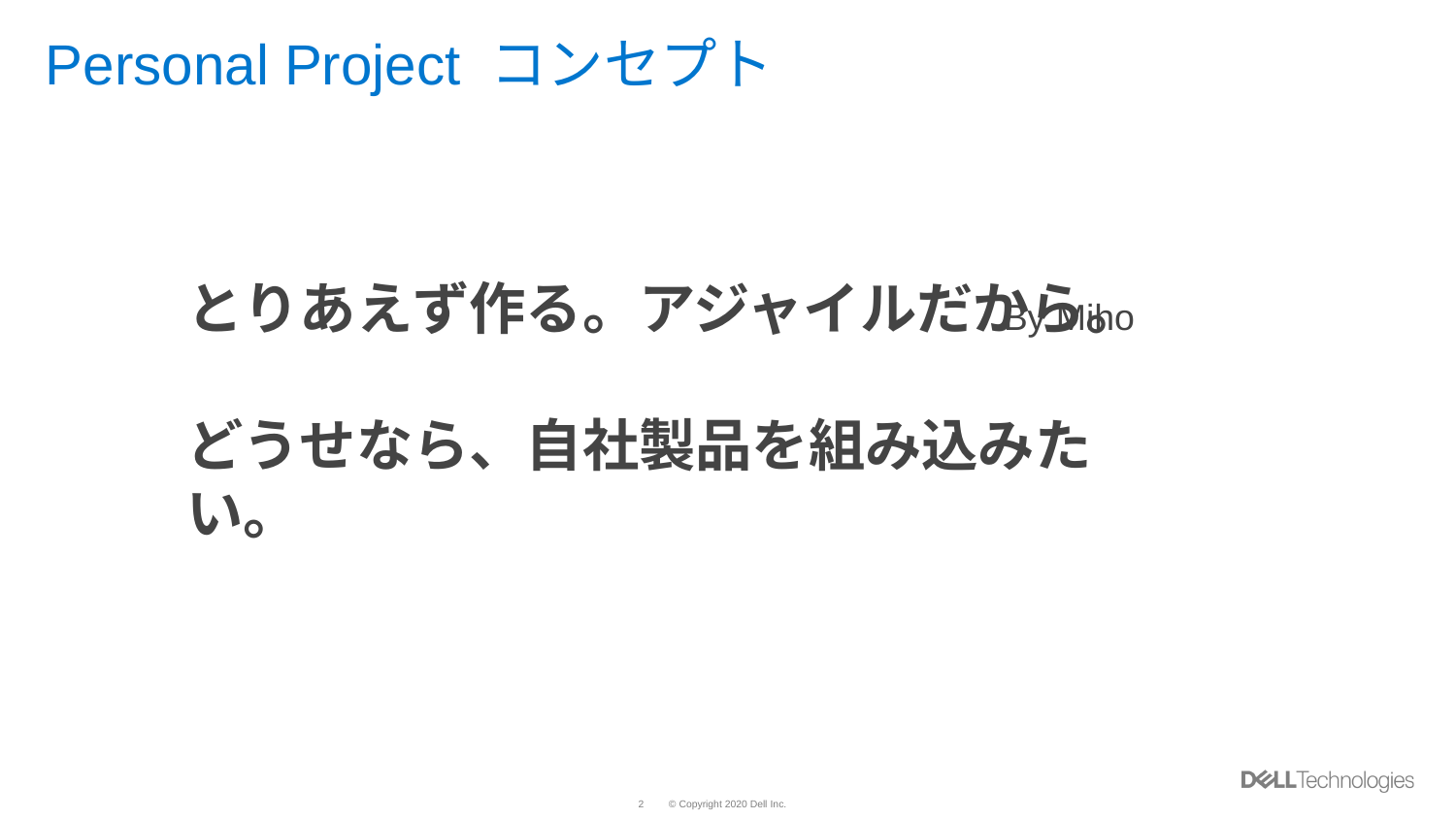

# Personal Project コンセプト
とりあえず作る。アジャイルだから。
By Miho
どうせなら、自社製品を組み込みたい。